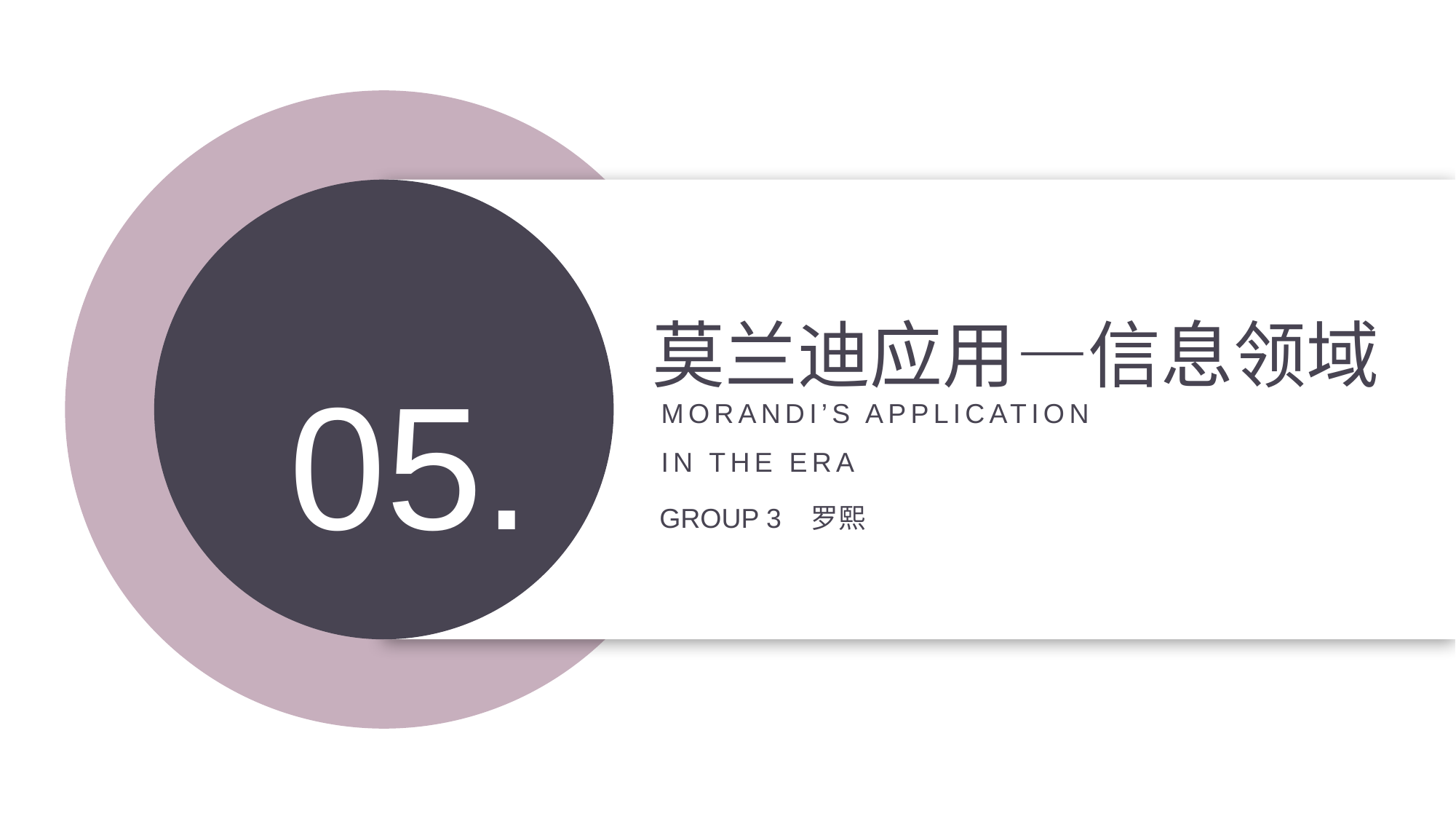

05.
莫兰迪应用—信息领域
MORANDI’S APPLICATION IN THE ERA
GROUP 3   罗熙